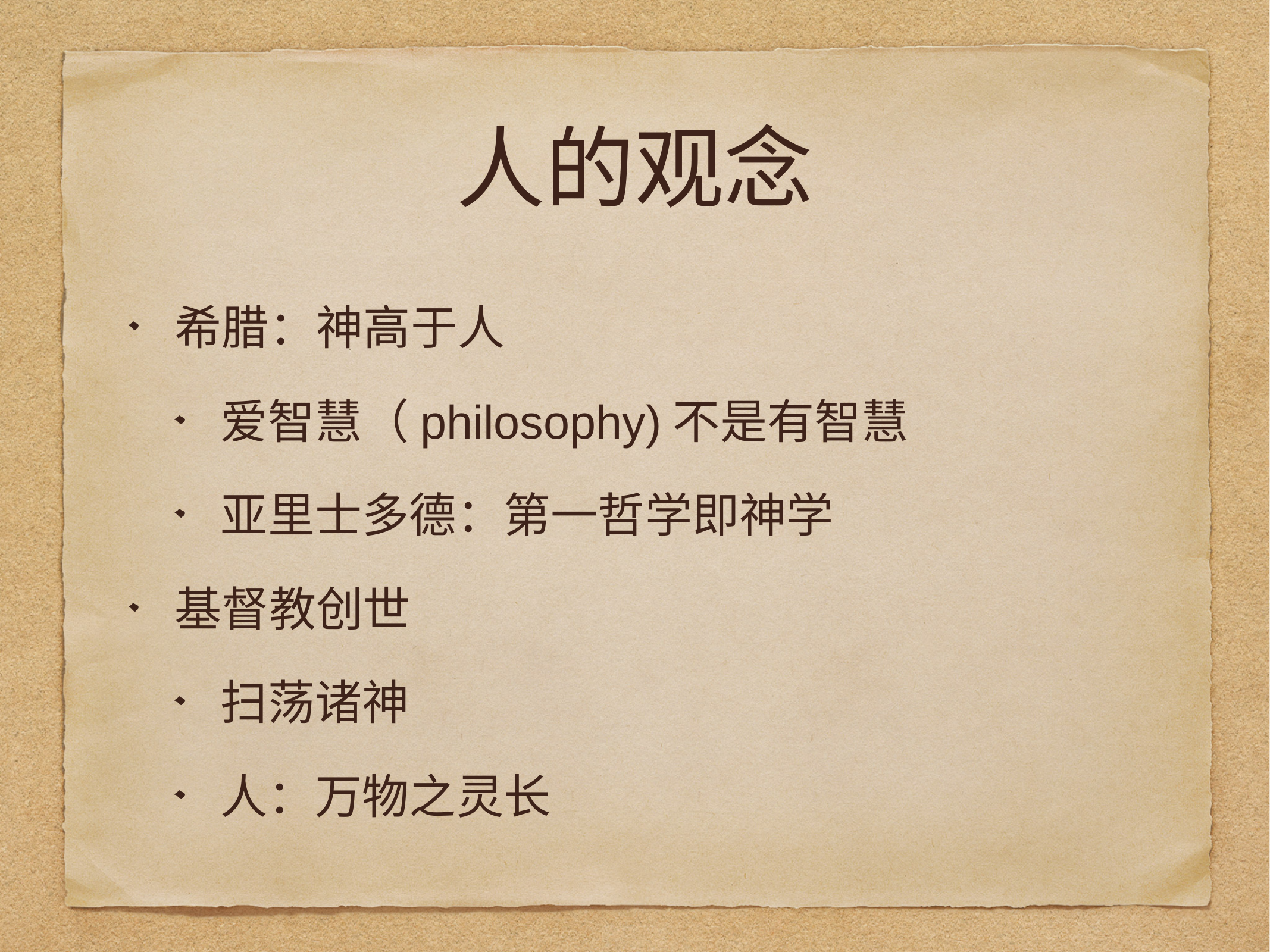

# 人的观念
希腊：神高于人
爱智慧（philosophy)不是有智慧
亚里士多德：第一哲学即神学
基督教创世
扫荡诸神
人：万物之灵长